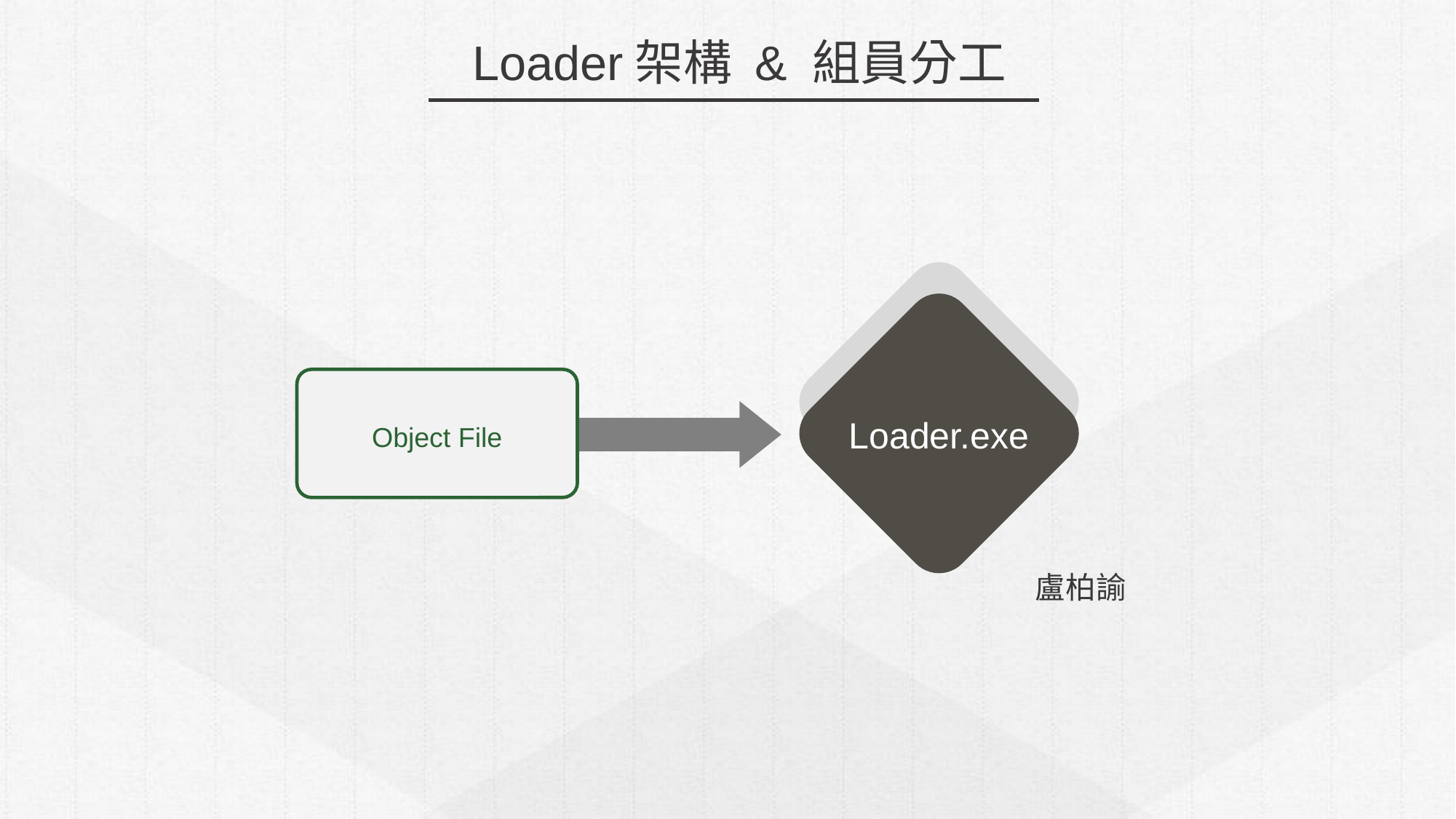

Loader架構 & 組員分工

Loader.exe
Object File

盧柏諭
6